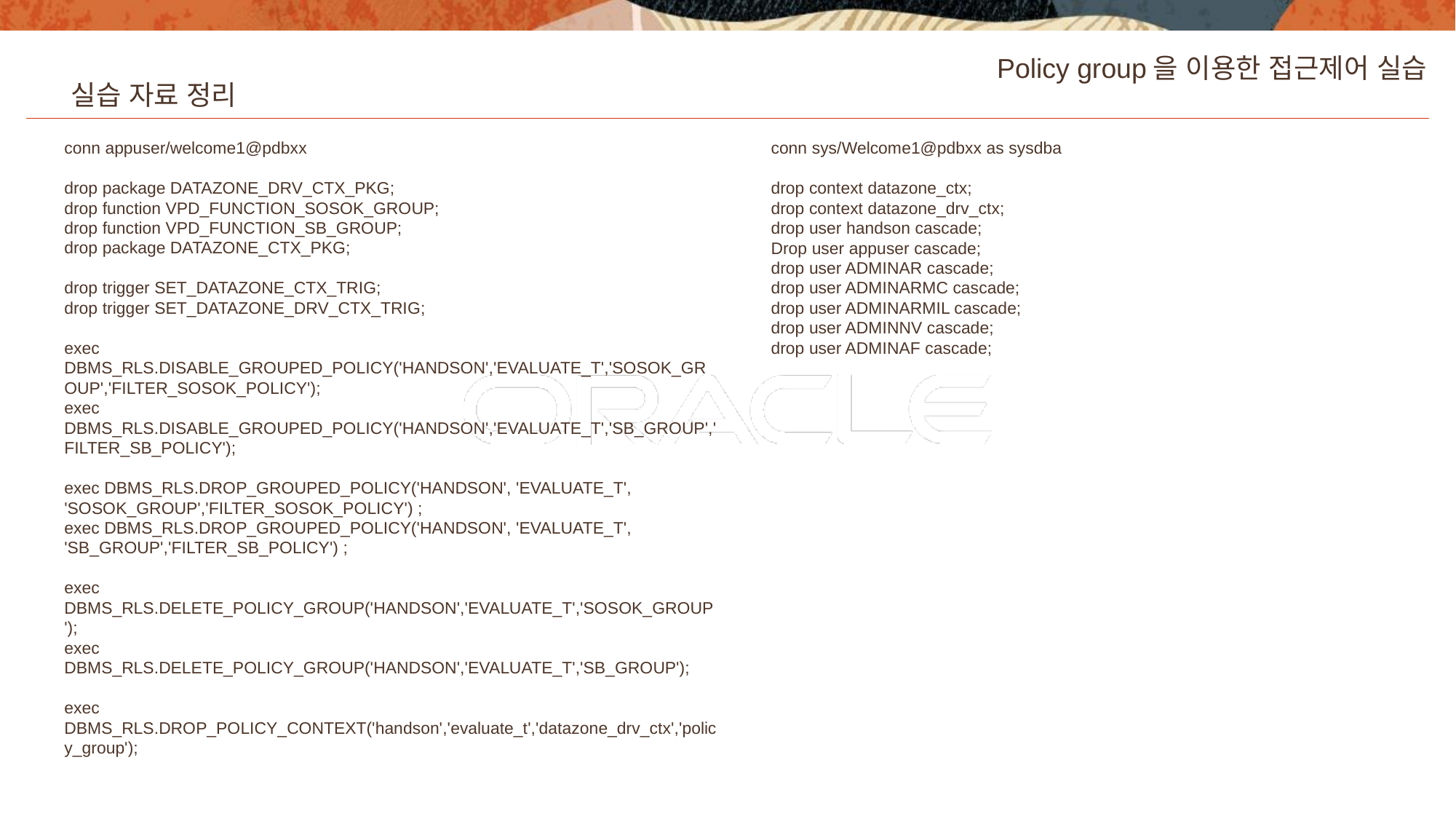

Policy group을 이용한 접근제어 실습
실습 자료 정리
conn appuser/welcome1@pdbxx

drop package DATAZONE_DRV_CTX_PKG;
drop function VPD_FUNCTION_SOSOK_GROUP;
drop function VPD_FUNCTION_SB_GROUP;
drop package DATAZONE_CTX_PKG;

drop trigger SET_DATAZONE_CTX_TRIG;
drop trigger SET_DATAZONE_DRV_CTX_TRIG;

exec DBMS_RLS.DISABLE_GROUPED_POLICY('HANDSON','EVALUATE_T','SOSOK_GROUP','FILTER_SOSOK_POLICY');
exec DBMS_RLS.DISABLE_GROUPED_POLICY('HANDSON','EVALUATE_T','SB_GROUP','FILTER_SB_POLICY');

exec DBMS_RLS.DROP_GROUPED_POLICY('HANDSON', 'EVALUATE_T', 'SOSOK_GROUP','FILTER_SOSOK_POLICY') ;
exec DBMS_RLS.DROP_GROUPED_POLICY('HANDSON', 'EVALUATE_T', 'SB_GROUP','FILTER_SB_POLICY') ;

exec DBMS_RLS.DELETE_POLICY_GROUP('HANDSON','EVALUATE_T','SOSOK_GROUP');
exec DBMS_RLS.DELETE_POLICY_GROUP('HANDSON','EVALUATE_T','SB_GROUP');

exec DBMS_RLS.DROP_POLICY_CONTEXT('handson','evaluate_t','datazone_drv_ctx','policy_group');

conn sys/Welcome1@pdbxx as sysdba

drop context datazone_ctx;
drop context datazone_drv_ctx;
drop user handson cascade;
Drop user appuser cascade;
drop user ADMINAR cascade;
drop user ADMINARMC cascade;
drop user ADMINARMIL cascade;
drop user ADMINNV cascade;
drop user ADMINAF cascade;
52
Copyright © 2020, Oracle and/or its affiliates. All rights reserved.